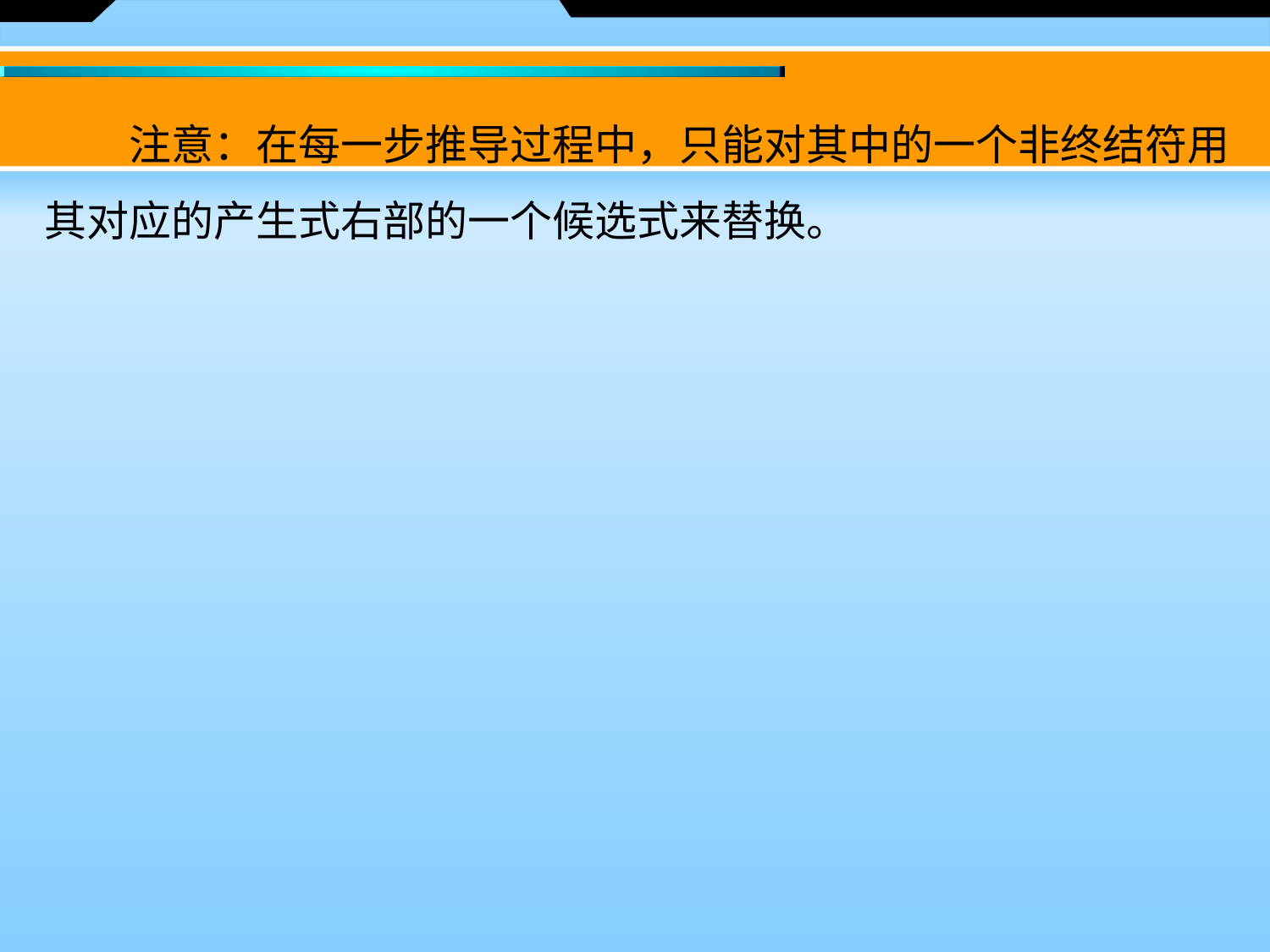

注意：在每一步推导过程中，只能对其中的一个非终结符用其对应的产生式右部的一个候选式来替换。